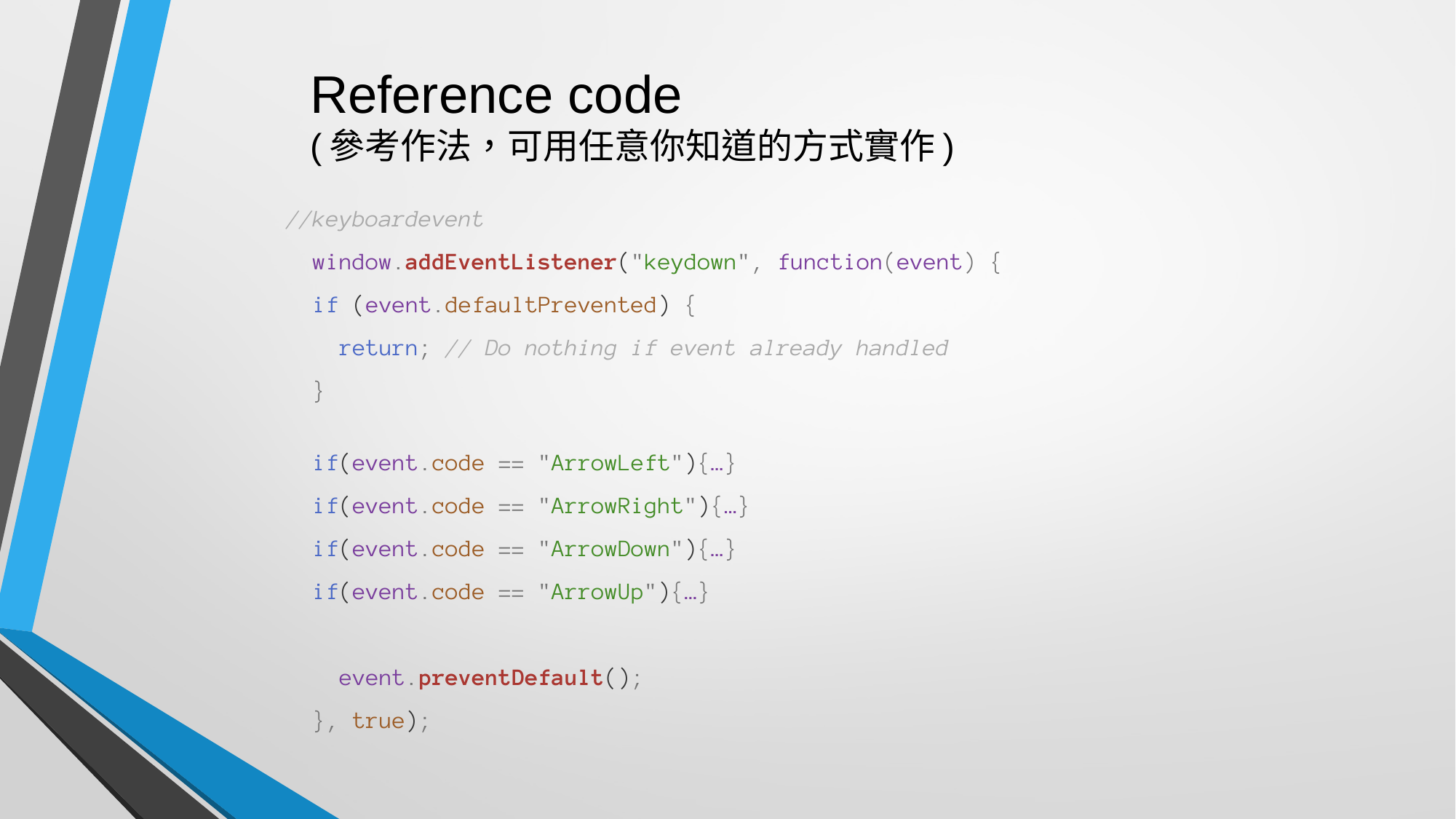

# Reference code (參考作法，可用任意你知道的方式實作)
//keyboardevent
  window.addEventListener("keydown", function(event) {
  if (event.defaultPrevented) {
    return; // Do nothing if event already handled
  }
  if(event.code == "ArrowLeft"){…}
  if(event.code == "ArrowRight"){…}
  if(event.code == "ArrowDown"){…}
  if(event.code == "ArrowUp"){…}

    event.preventDefault();
  }, true);